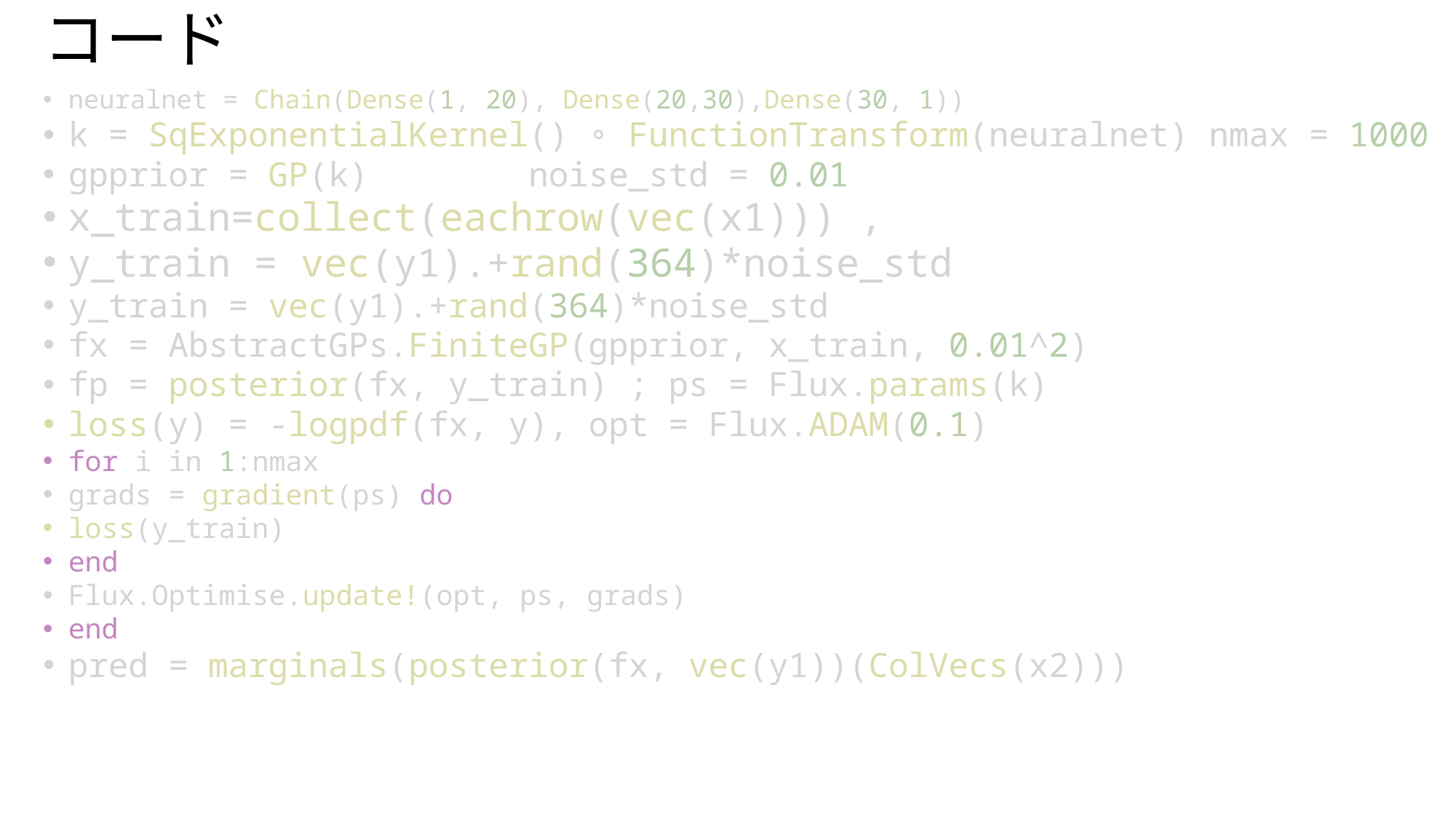

# コード
neuralnet = Chain(Dense(1, 20), Dense(20,30),Dense(30, 1))
k = SqExponentialKernel() ∘ FunctionTransform(neuralnet) nmax = 1000
gpprior = GP(k)        noise_std = 0.01
x_train=collect(eachrow(vec(x1))) ,
y_train = vec(y1).+rand(364)*noise_std
y_train = vec(y1).+rand(364)*noise_std
fx = AbstractGPs.FiniteGP(gpprior, x_train, 0.01^2)
fp = posterior(fx, y_train) ; ps = Flux.params(k)
loss(y) = -logpdf(fx, y), opt = Flux.ADAM(0.1)
for i in 1:nmax
grads = gradient(ps) do
loss(y_train)
end
Flux.Optimise.update!(opt, ps, grads)
end
pred = marginals(posterior(fx, vec(y1))(ColVecs(x2)))